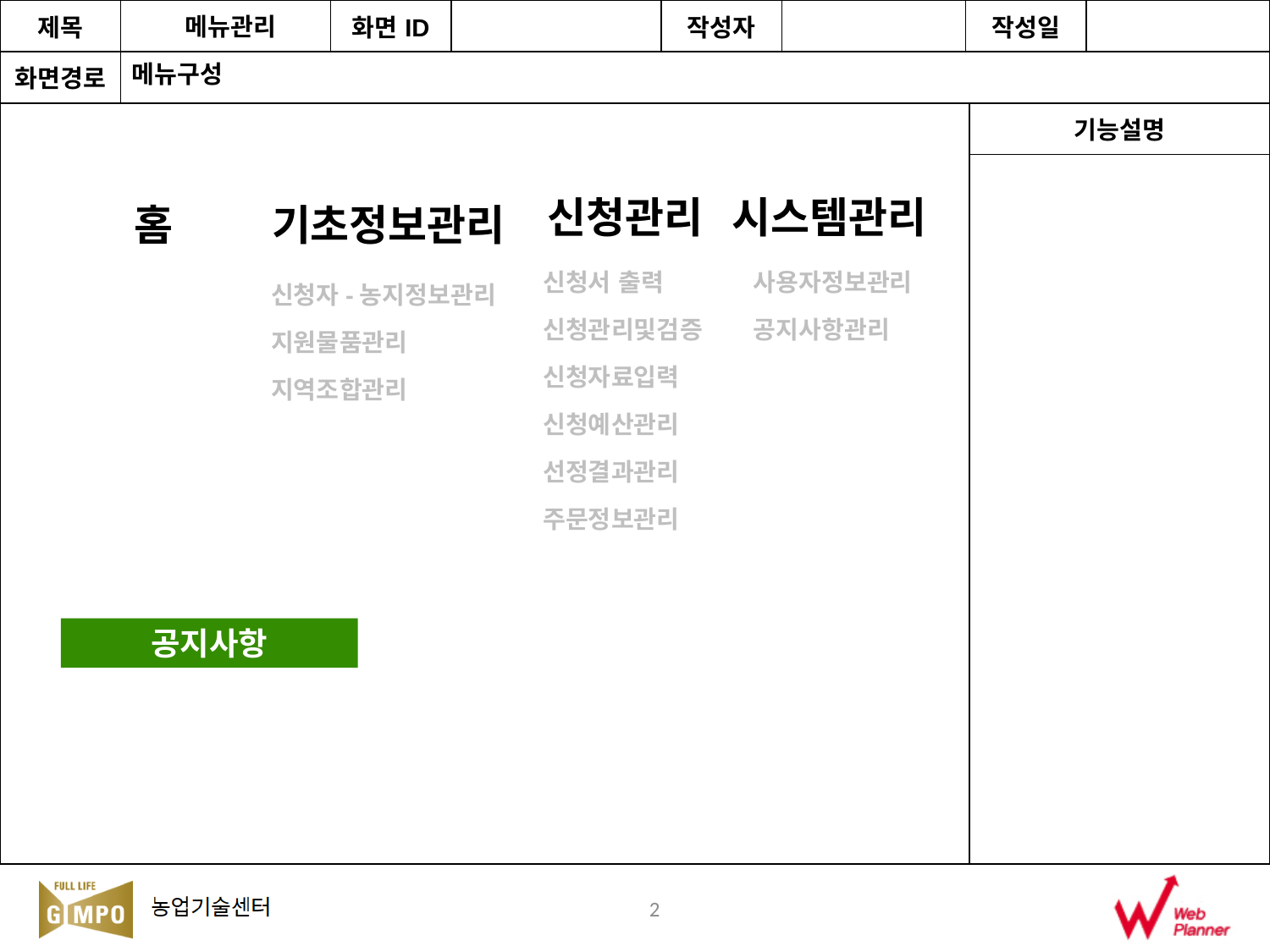

메뉴관리
메뉴구성

시스템관리
신청관리
홈
기초정보관리
신청서 출력
신청관리및검증
신청자료입력
신청예산관리
선정결과관리
주문정보관리
사용자정보관리
공지사항관리
신청자-농지정보관리
지원물품관리
지역조합관리
공지사항
2